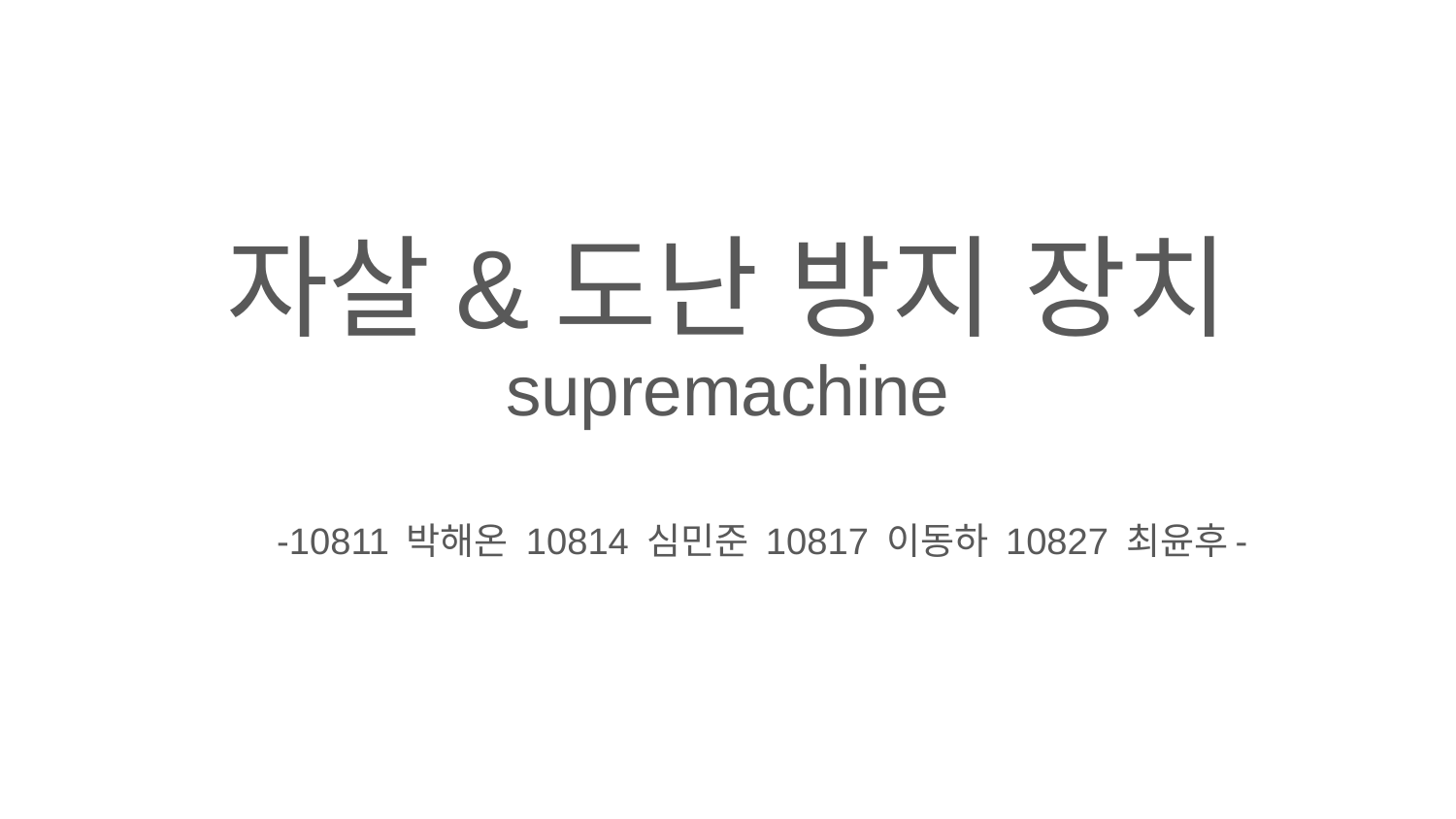

# 자살&도난 방지 장치
supremachine

-10811 박해온 10814 심민준 10817 이동하 10827 최윤후-